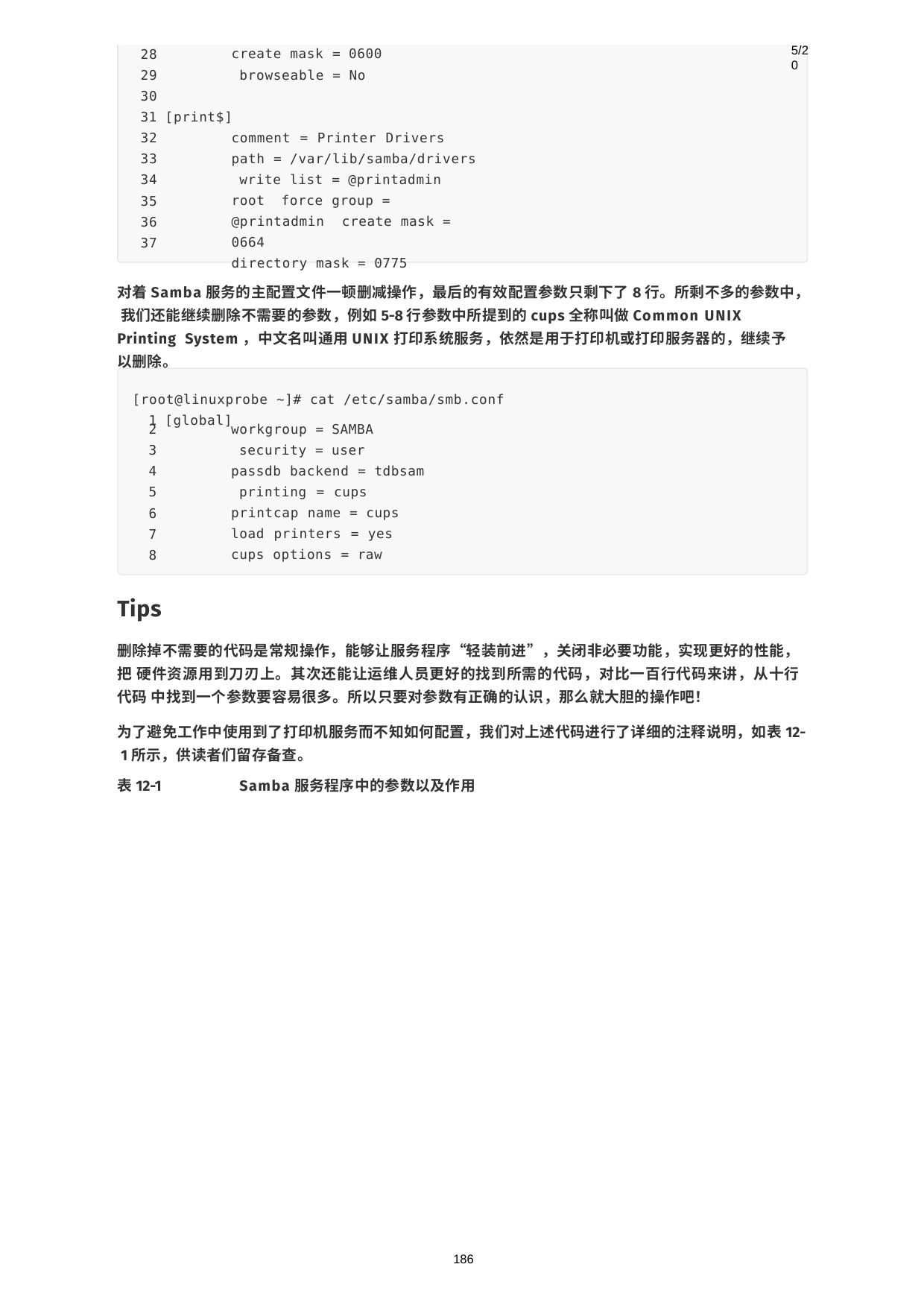

28
29
30
create mask = 0600  browseable = No
5/20

31 [print$]
32
33
34
35
36
37
comment = Printer Drivers  path = /var/lib/samba/drivers  write list = @printadmin root  force group = @printadmin  create mask = 0664
directory mask = 0775
对着Samba服务的主配置文件一顿删减操作，最后的有效配置参数只剩下了8行。所剩不多的参数中， 我们还能继续删除不需要的参数，例如5-8行参数中所提到的cups全称叫做Common UNIX Printing  System，中文名叫通用UNIX打印系统服务，依然是用于打印机或打印服务器的，继续予以删除。

[root@linuxprobe ~]# cat /etc/samba/smb.conf
1 [global]

2
3
4
5
6
7
8
workgroup = SAMBA  security = user
passdb backend = tdbsam  printing = cups  printcap name = cups  load printers = yes  cups options = raw
Tips
删除掉不需要的代码是常规操作，能够让服务程序“轻装前进”，关闭非必要功能，实现更好的性能，把 硬件资源用到刀刃上。其次还能让运维人员更好的找到所需的代码，对比一百行代码来讲，从十行代码 中找到一个参数要容易很多。所以只要对参数有正确的认识，那么就大胆的操作吧！
为了避免工作中使用到了打印机服务而不知如何配置，我们对上述代码进行了详细的注释说明，如表12-  1所示，供读者们留存备查。

表12-1	Samba服务程序中的参数以及作用
186